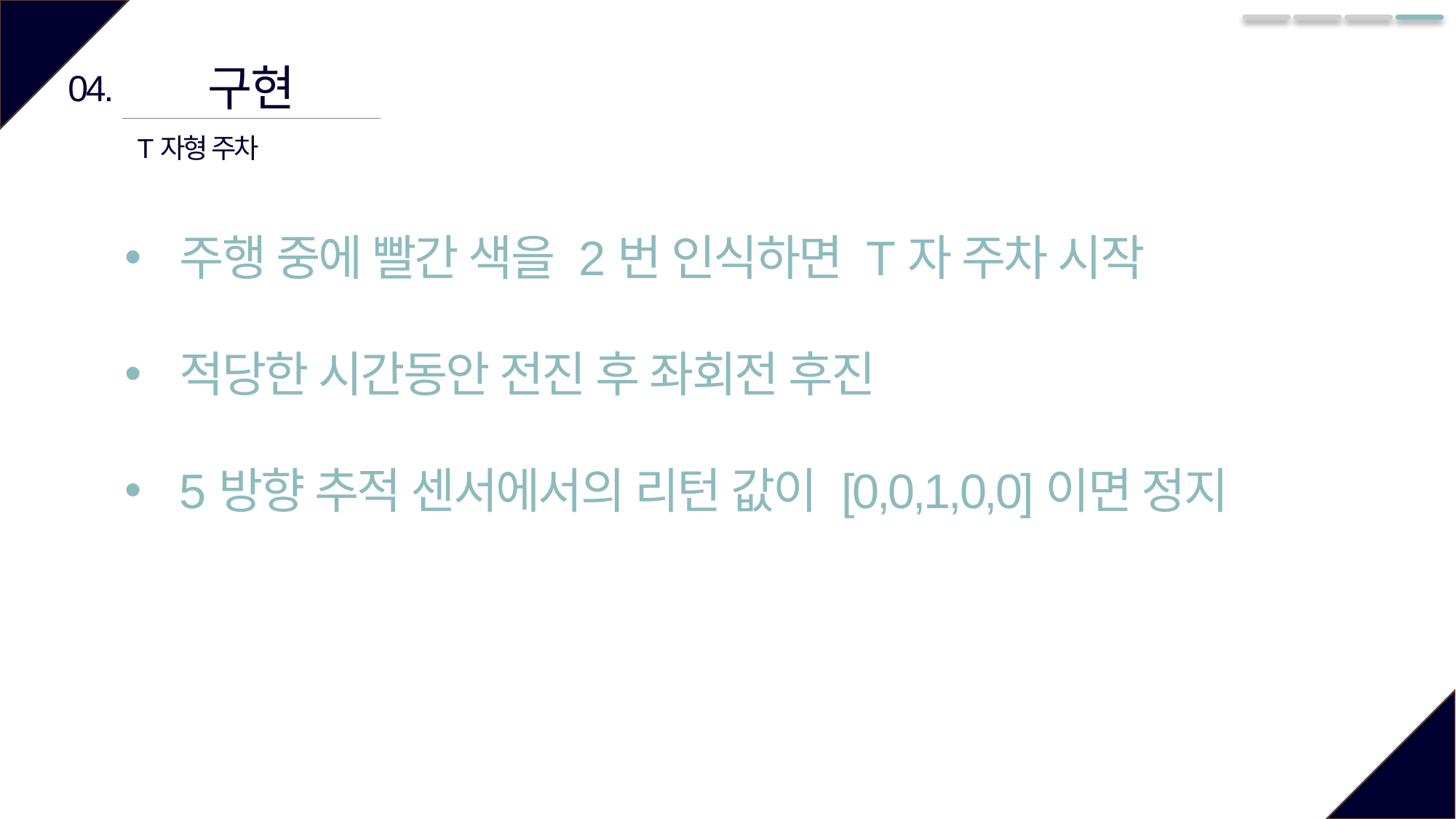

구현
04.
T자형 주차
주행 중에 빨간 색을 2번 인식하면 T자 주차 시작

적당한 시간동안 전진 후 좌회전 후진

5방향 추적 센서에서의 리턴 값이 [0,0,1,0,0]이면 정지